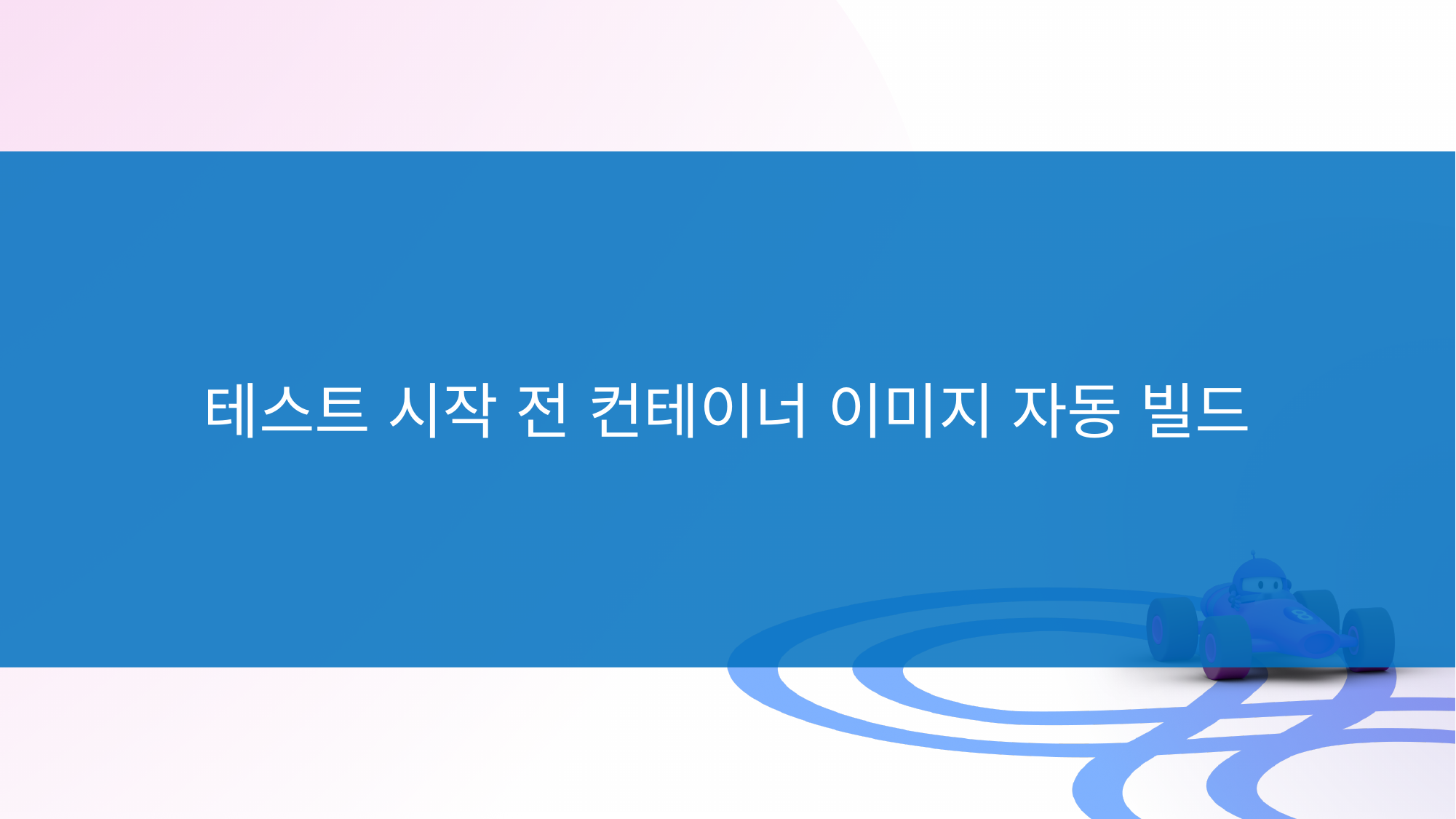

테스트 시작 전 컨테이너 이미지 자동 빌드